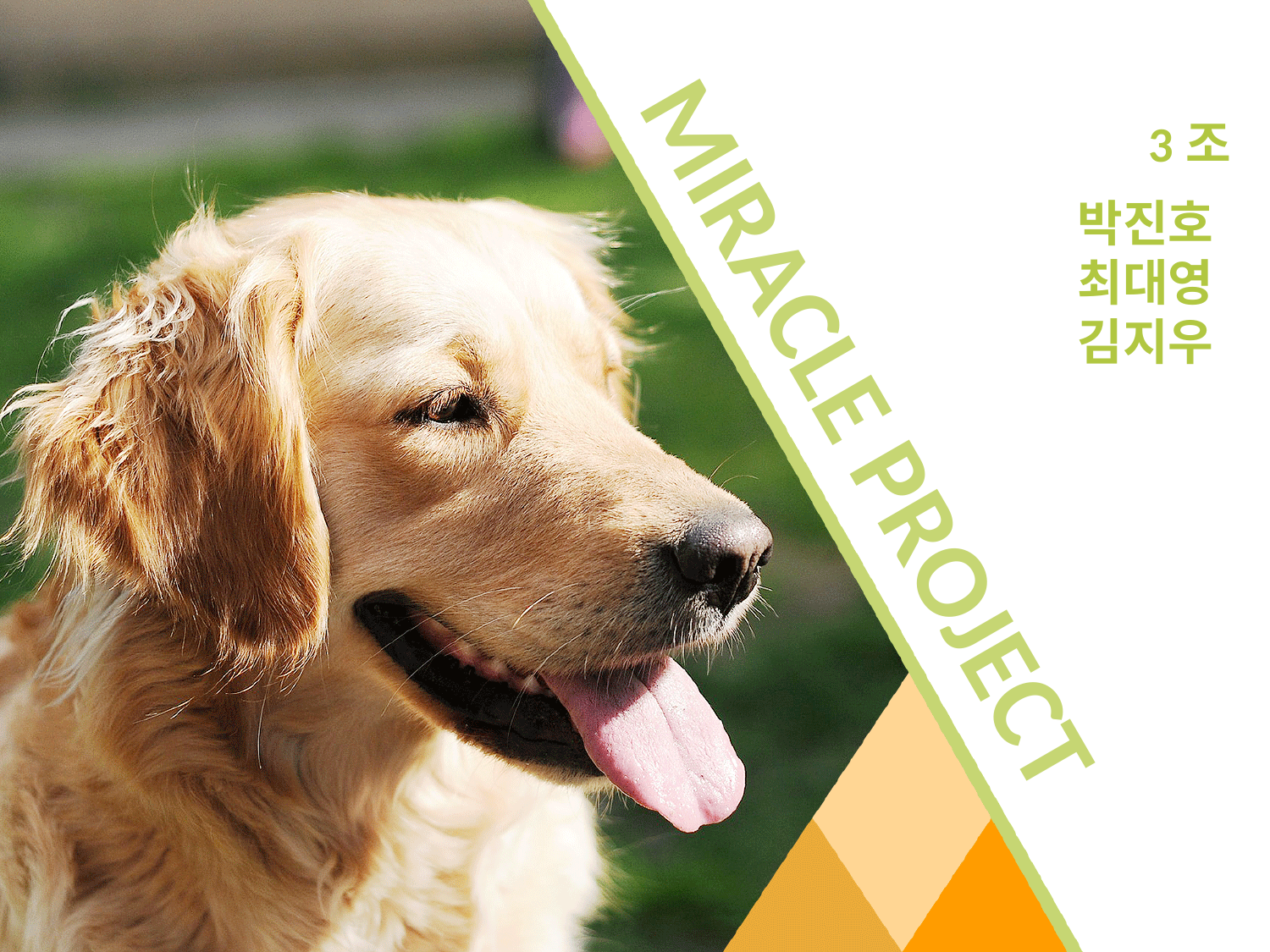

3조

박진호
최대영
김지우

# MIRACLE PROJECT